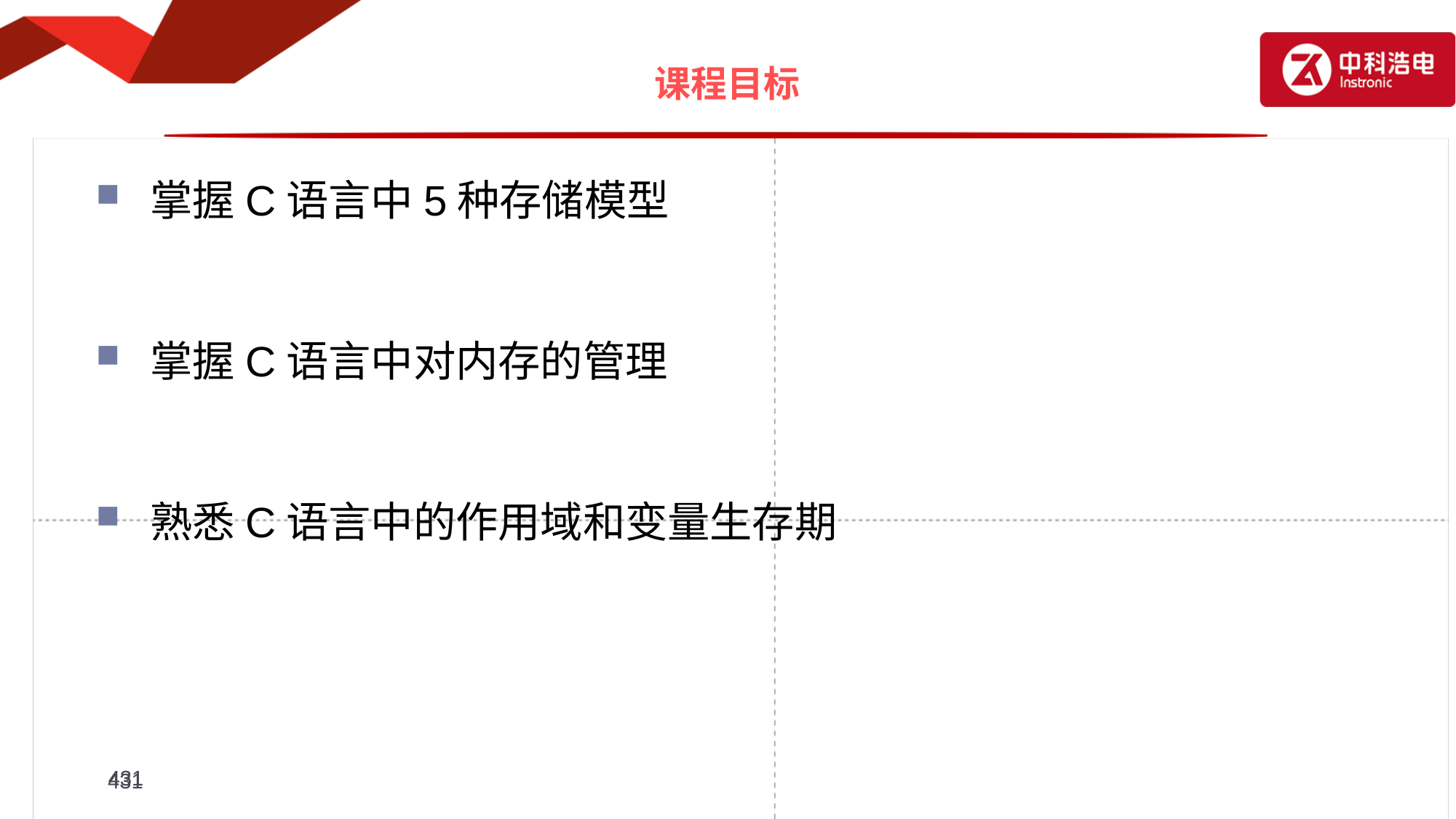

# 课程目标
掌握C语言中5种存储模型

掌握C语言中对内存的管理

熟悉C语言中的作用域和变量生存期

431
431